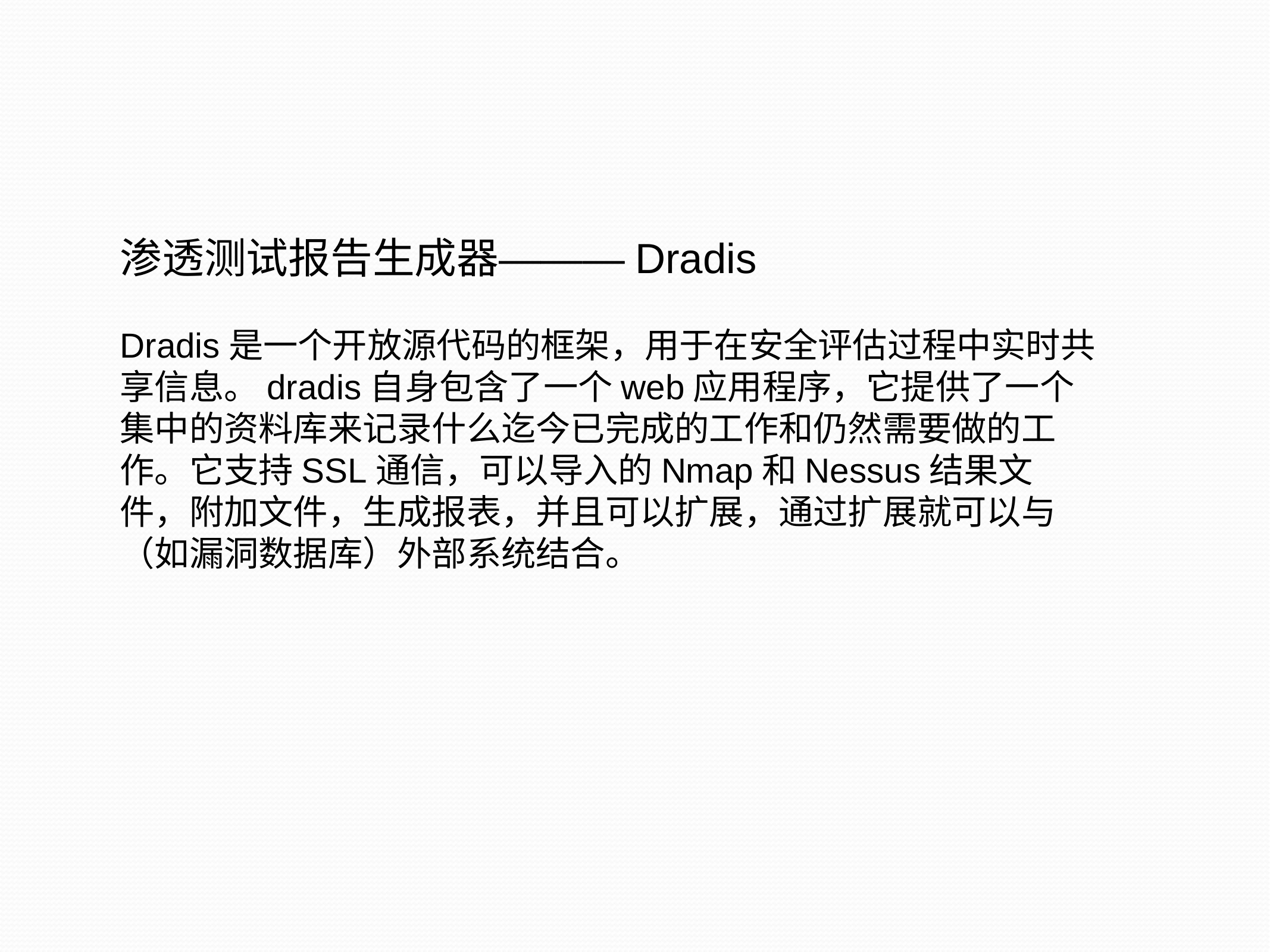

渗透测试报告生成器———Dradis

Dradis是一个开放源代码的框架，用于在安全评估过程中实时共享信息。dradis自身包含了一个web应用程序，它提供了一个集中的资料库来记录什么迄今已完成的工作和仍然需要做的工作。它支持SSL通信，可以导入的Nmap和Nessus结果文件，附加文件，生成报表，并且可以扩展，通过扩展就可以与（如漏洞数据库）外部系统结合。